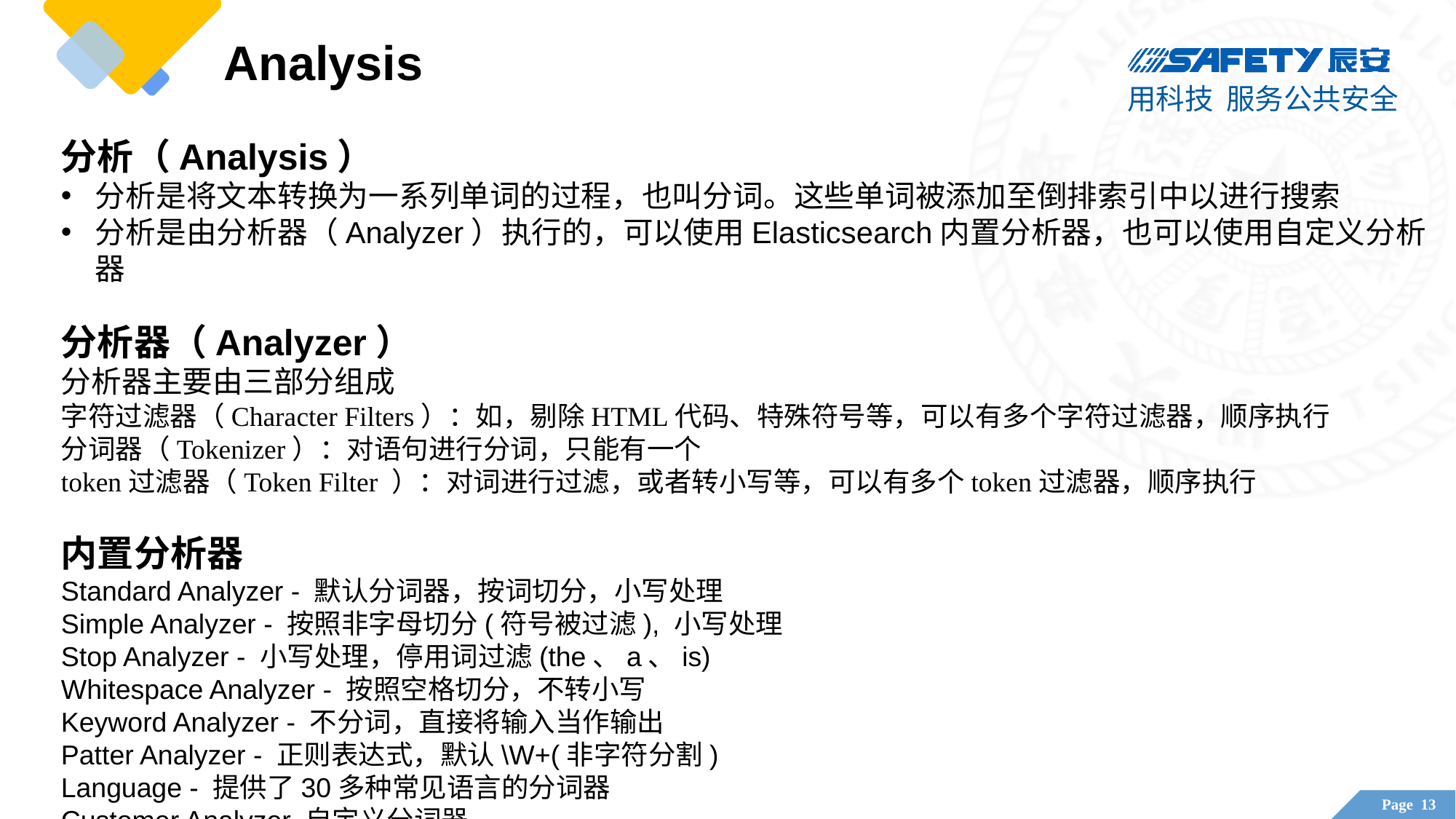

Analysis
分析（Analysis）
分析是将文本转换为一系列单词的过程，也叫分词。这些单词被添加至倒排索引中以进行搜索
分析是由分析器（Analyzer）执行的，可以使用Elasticsearch内置分析器，也可以使用自定义分析器

分析器（Analyzer）
分析器主要由三部分组成
字符过滤器（Character Filters）：如，剔除HTML代码、特殊符号等，可以有多个字符过滤器，顺序执行
分词器（Tokenizer）：对语句进行分词，只能有一个
token过滤器（Token Filter ）：对词进行过滤，或者转小写等，可以有多个token过滤器，顺序执行

内置分析器
Standard Analyzer - 默认分词器，按词切分，小写处理
Simple Analyzer - 按照非字母切分(符号被过滤), 小写处理
Stop Analyzer - 小写处理，停用词过滤(the、a、is)
Whitespace Analyzer - 按照空格切分，不转小写
Keyword Analyzer - 不分词，直接将输入当作输出
Patter Analyzer - 正则表达式，默认\W+(非字符分割)
Language - 提供了30多种常见语言的分词器
Customer Analyzer 自定义分词器